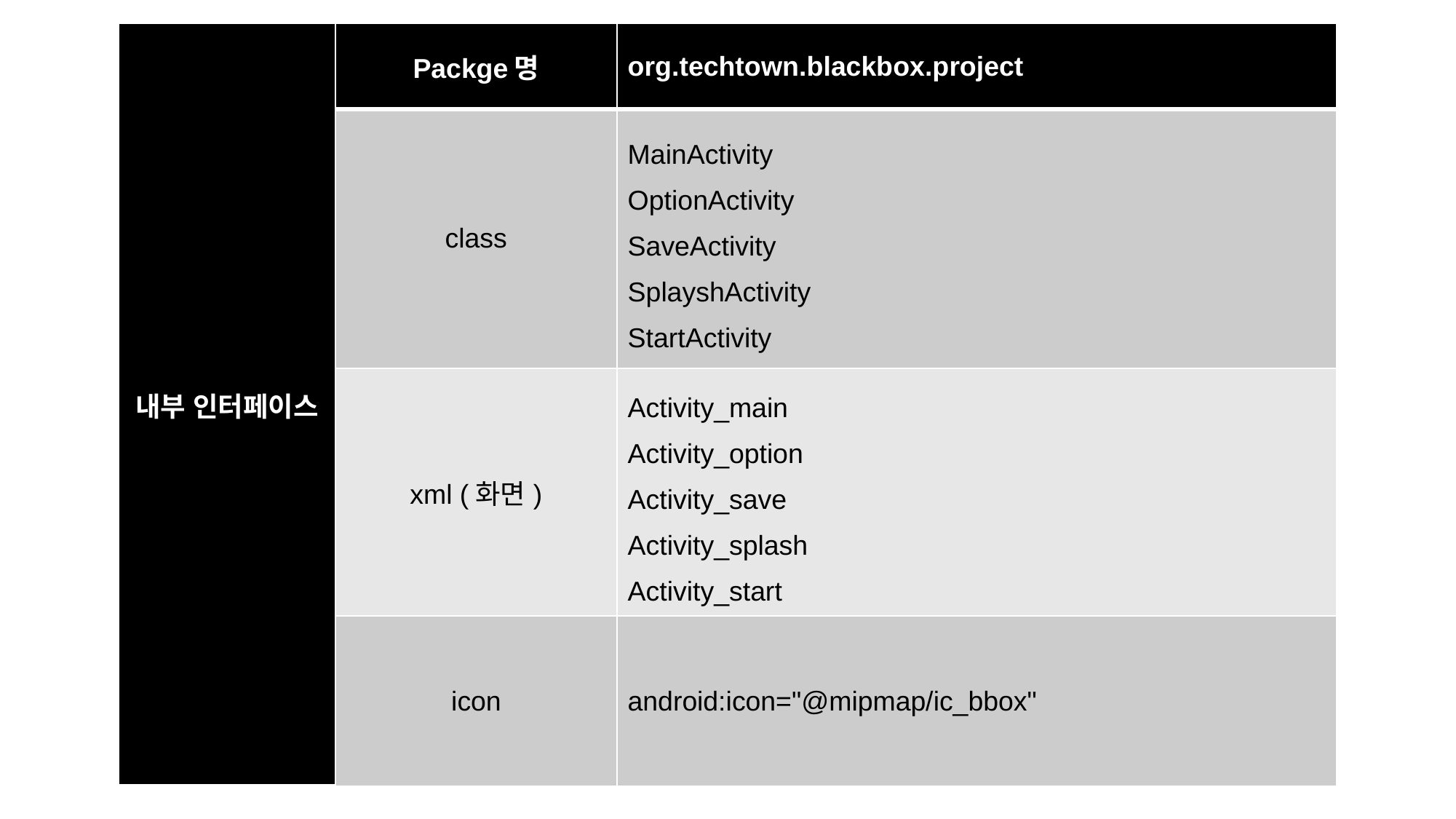

| 내부 인터페이스 | Packge명 | org.techtown.blackbox.project |
| --- | --- | --- |
|  | class | MainActivity OptionActivity SaveActivity SplayshActivity StartActivity |
|  | xml (화면) | Activity\_main Activity\_option Activity\_save Activity\_splash Activity\_start |
|  | icon | android:icon="@mipmap/ic\_bbox" |